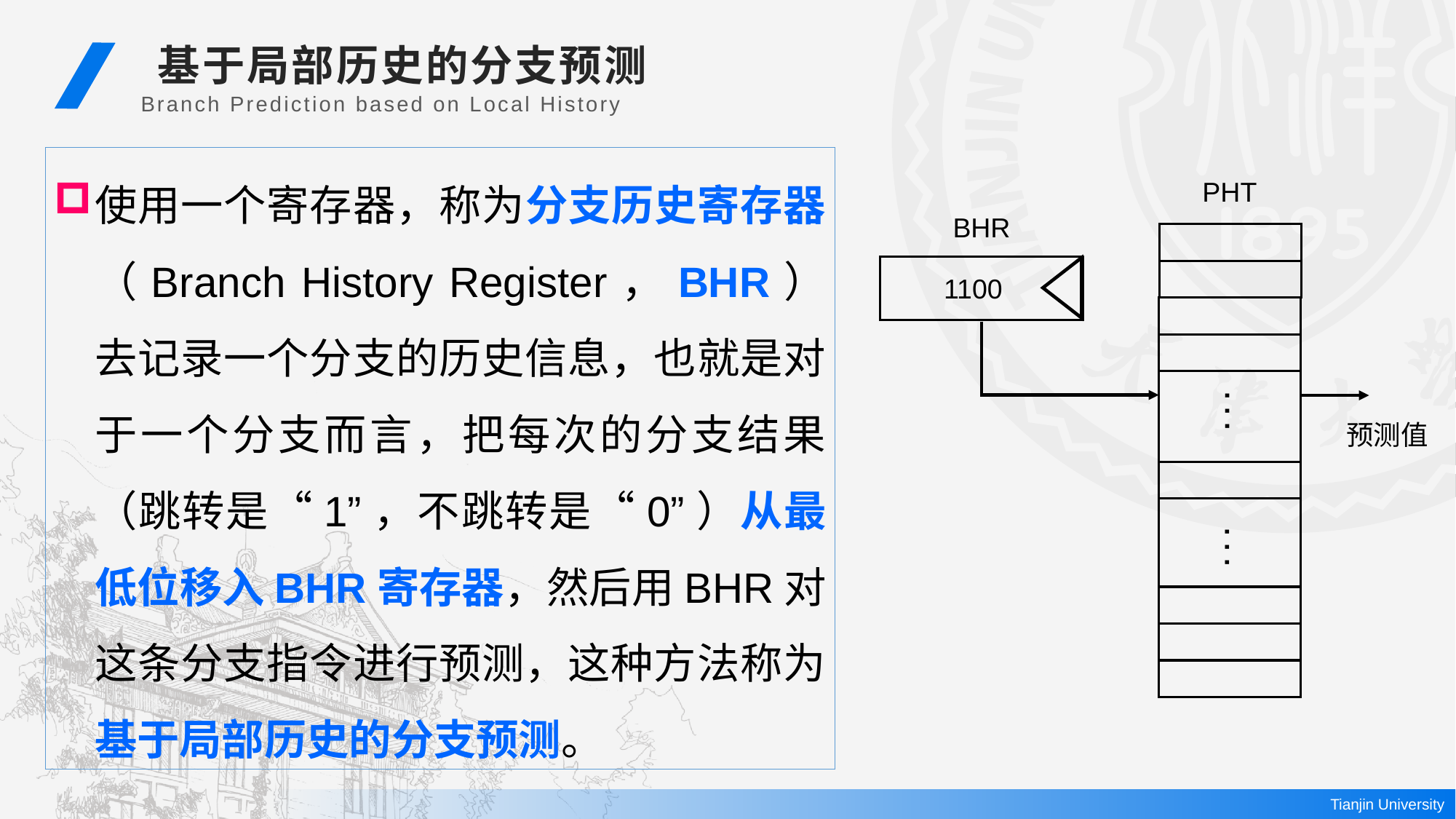

基于局部历史的分支预测
Branch Prediction based on Local History
使用一个寄存器，称为分支历史寄存器（Branch History Register，BHR）去记录一个分支的历史信息，也就是对于一个分支而言，把每次的分支结果（跳转是“1”，不跳转是“0”）从最低位移入BHR寄存器，然后用BHR对这条分支指令进行预测，这种方法称为基于局部历史的分支预测。
PHT
BHR

1100

. . .
预测值

. . .